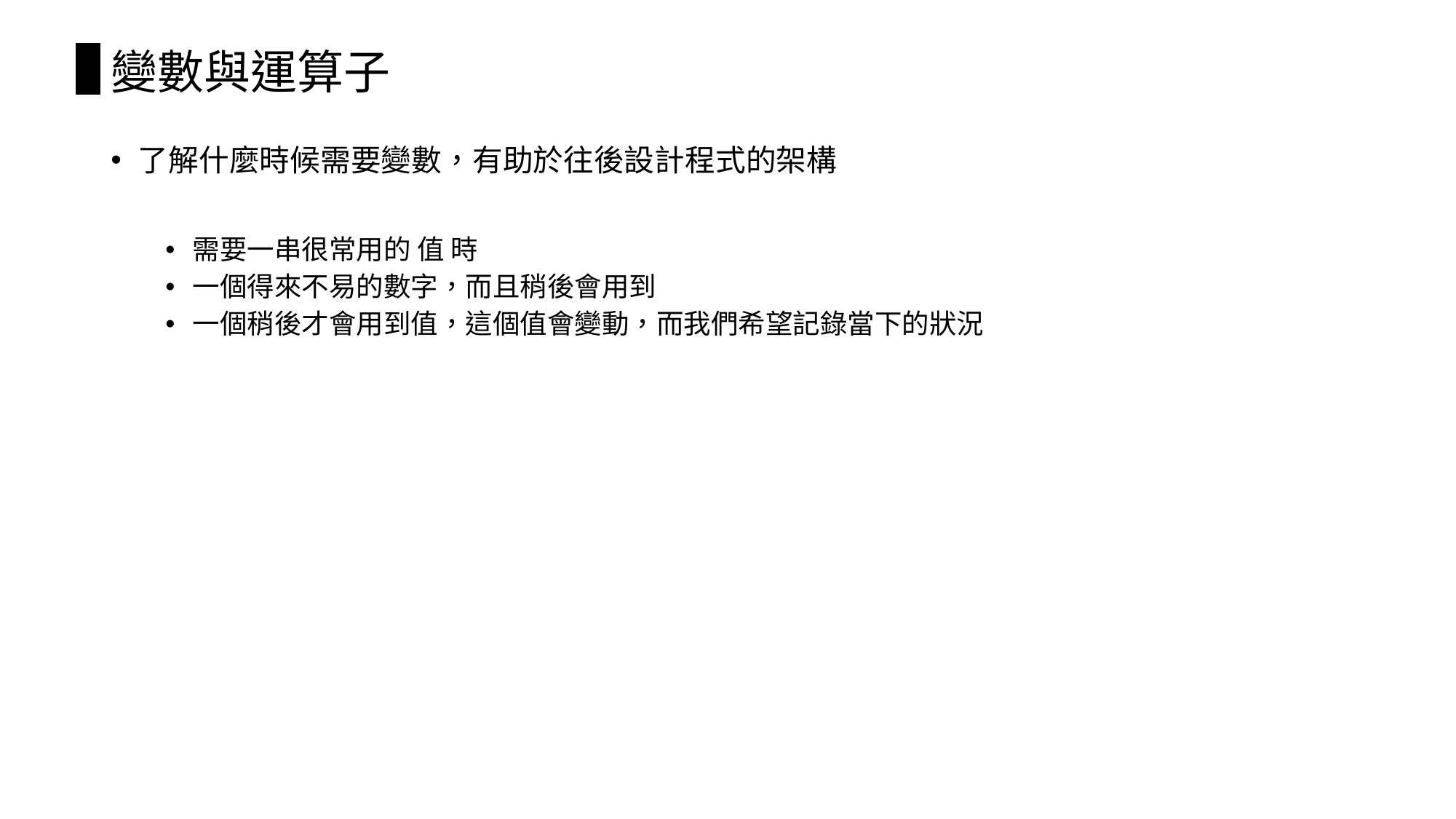

# 變數與運算子
了解什麼時候需要變數，有助於往後設計程式的架構

需要一串很常用的 值 時
一個得來不易的數字，而且稍後會用到
一個稍後才會用到值，這個值會變動，而我們希望記錄當下的狀況